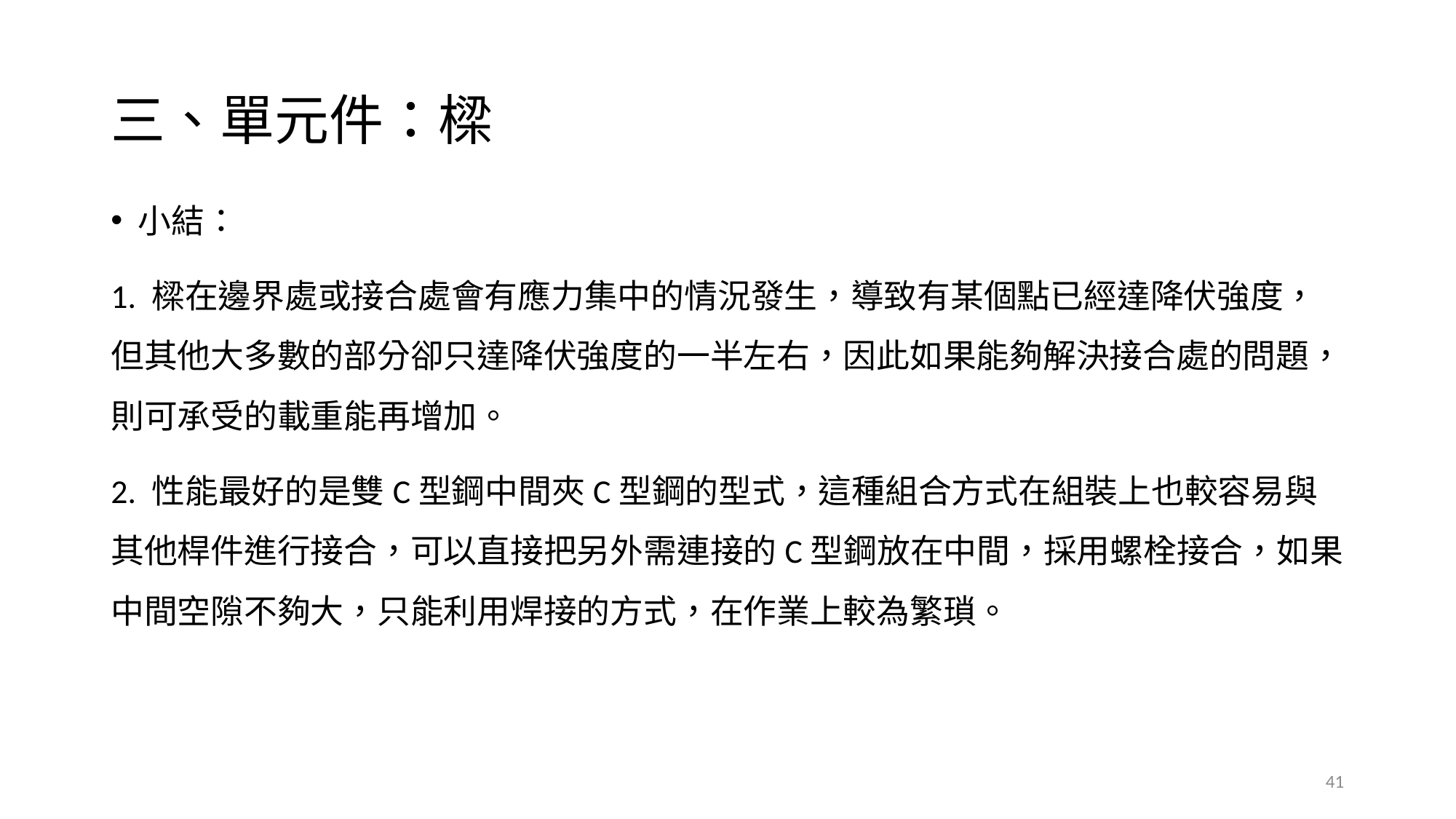

# 三、單元件：樑
小結：
1. 樑在邊界處或接合處會有應力集中的情況發生，導致有某個點已經達降伏強度，但其他大多數的部分卻只達降伏強度的一半左右，因此如果能夠解決接合處的問題，則可承受的載重能再增加。
2. 性能最好的是雙C型鋼中間夾C型鋼的型式，這種組合方式在組裝上也較容易與其他桿件進行接合，可以直接把另外需連接的C型鋼放在中間，採用螺栓接合，如果中間空隙不夠大，只能利用焊接的方式，在作業上較為繁瑣。
41